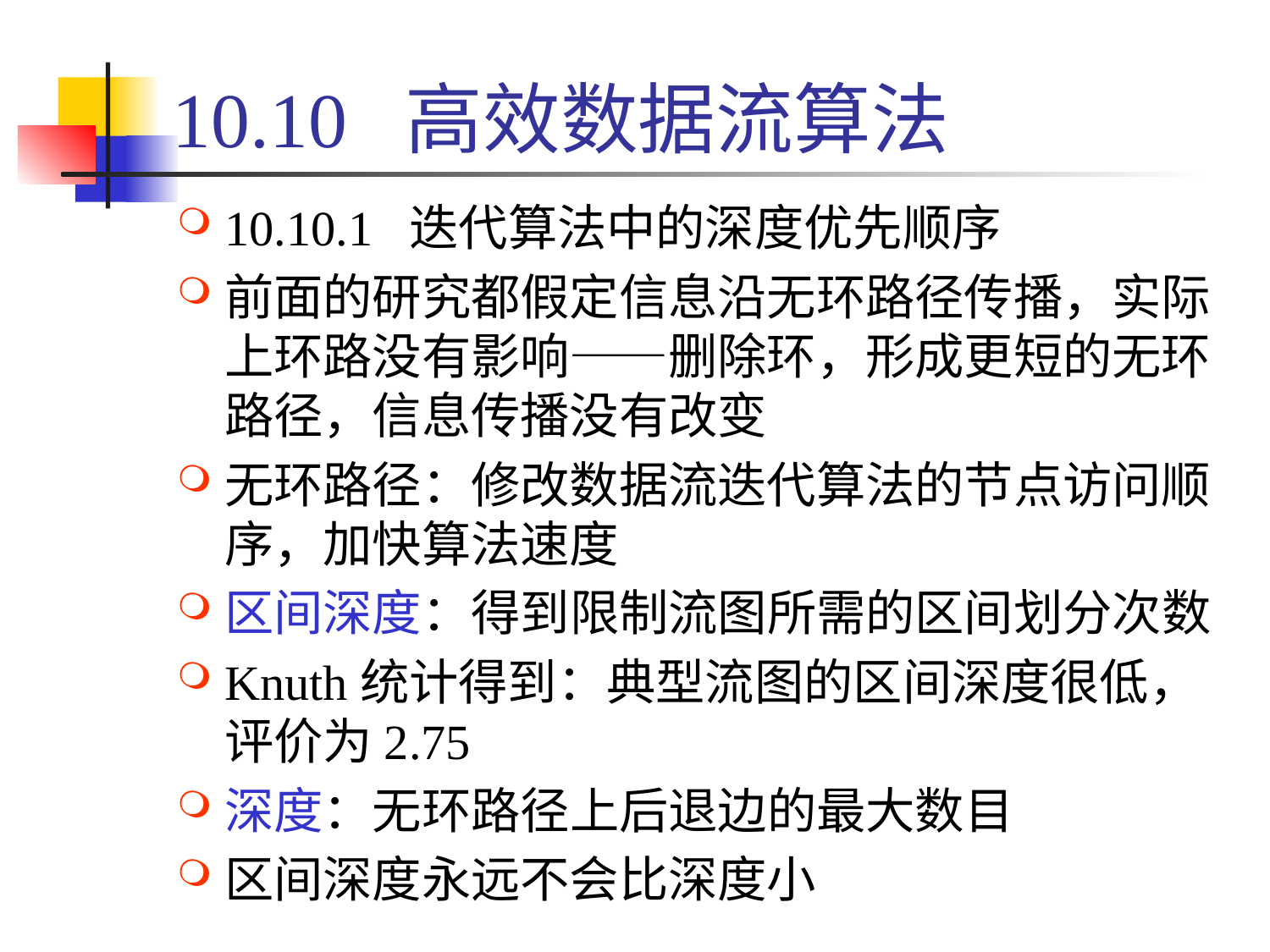

# 10.10  高效数据流算法
10.10.1  迭代算法中的深度优先顺序
前面的研究都假定信息沿无环路径传播，实际上环路没有影响——删除环，形成更短的无环路径，信息传播没有改变
无环路径：修改数据流迭代算法的节点访问顺序，加快算法速度
区间深度：得到限制流图所需的区间划分次数
Knuth统计得到：典型流图的区间深度很低，评价为2.75
深度：无环路径上后退边的最大数目
区间深度永远不会比深度小